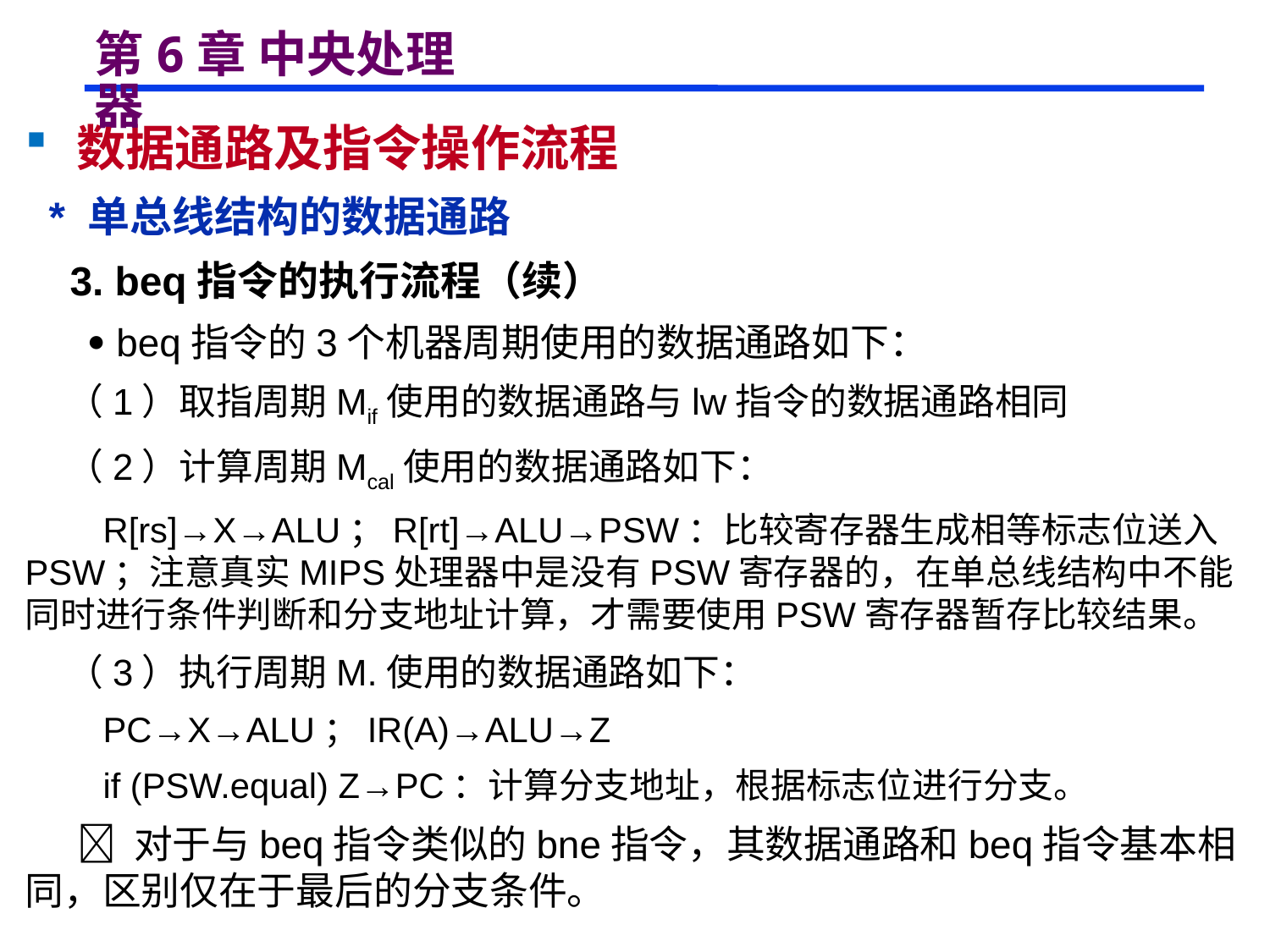

# 第6章 中央处理器
 数据通路及指令操作流程
  * 单总线结构的数据通路
    3. beq指令的执行流程（续）
      • beq指令的3个机器周期使用的数据通路如下：
    （1）取指周期Mif使用的数据通路与lw指令的数据通路相同
    （2）计算周期Mcal使用的数据通路如下：
        R[rs]→X→ALU；R[rt]→ALU→PSW：比较寄存器生成相等标志位送入PSW；注意真实MIPS处理器中是没有PSW寄存器的，在单总线结构中不能同时进行条件判断和分支地址计算，才需要使用PSW寄存器暂存比较结果。
    （3）执行周期M.使用的数据通路如下：
        PC→X→ALU；IR(A)→ALU→Z
        if (PSW.equal) Z→PC：计算分支地址，根据标志位进行分支。
      • 对于与beq指令类似的bne指令，其数据通路和beq指令基本相同，区别仅在于最后的分支条件。